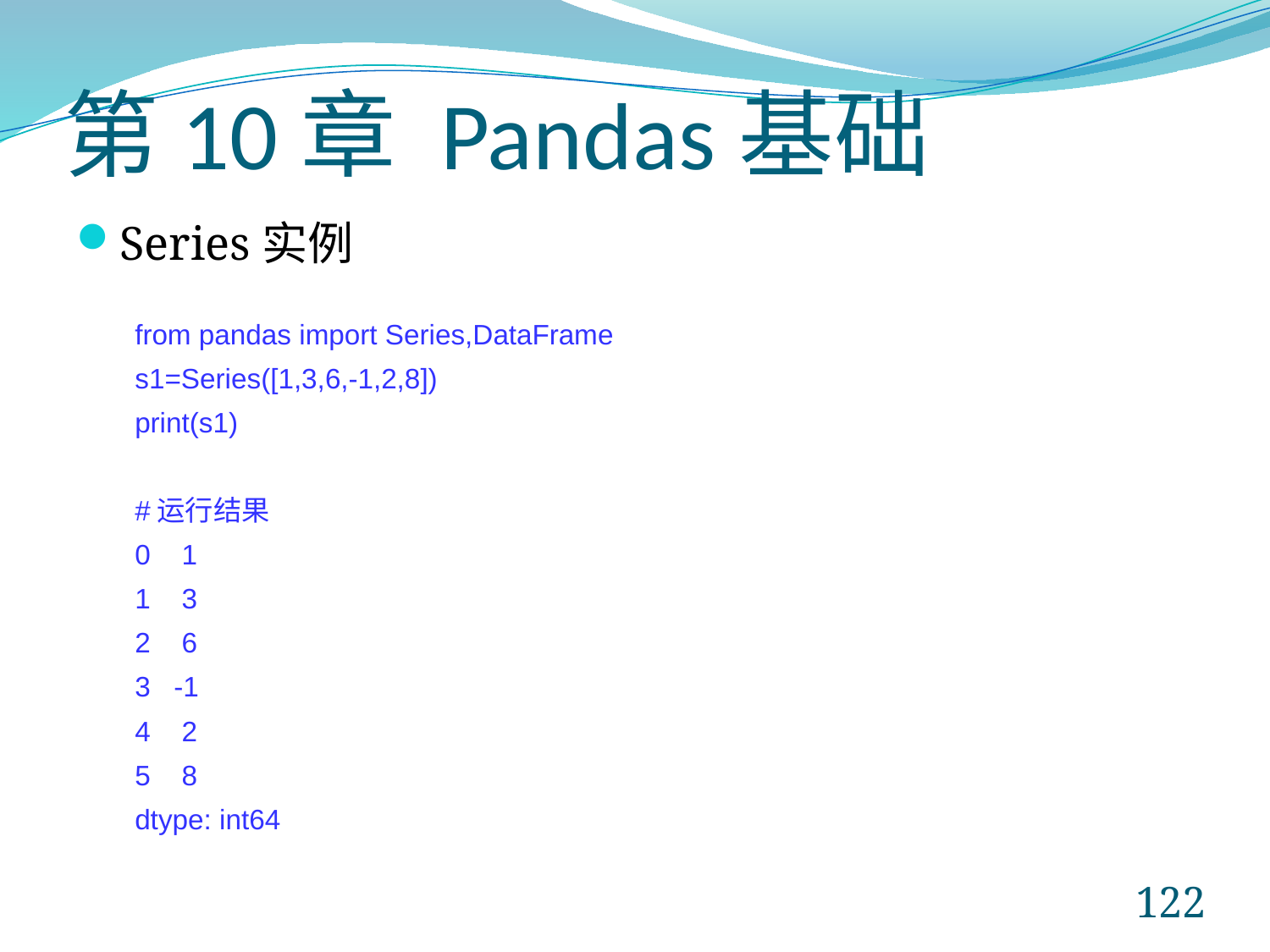

# 第10章 Pandas基础
Series实例

from pandas import Series,DataFrame
s1=Series([1,3,6,-1,2,8])
print(s1)

#运行结果
0    1
1    3
2    6
3   -1
4    2
5    8
dtype: int64
122